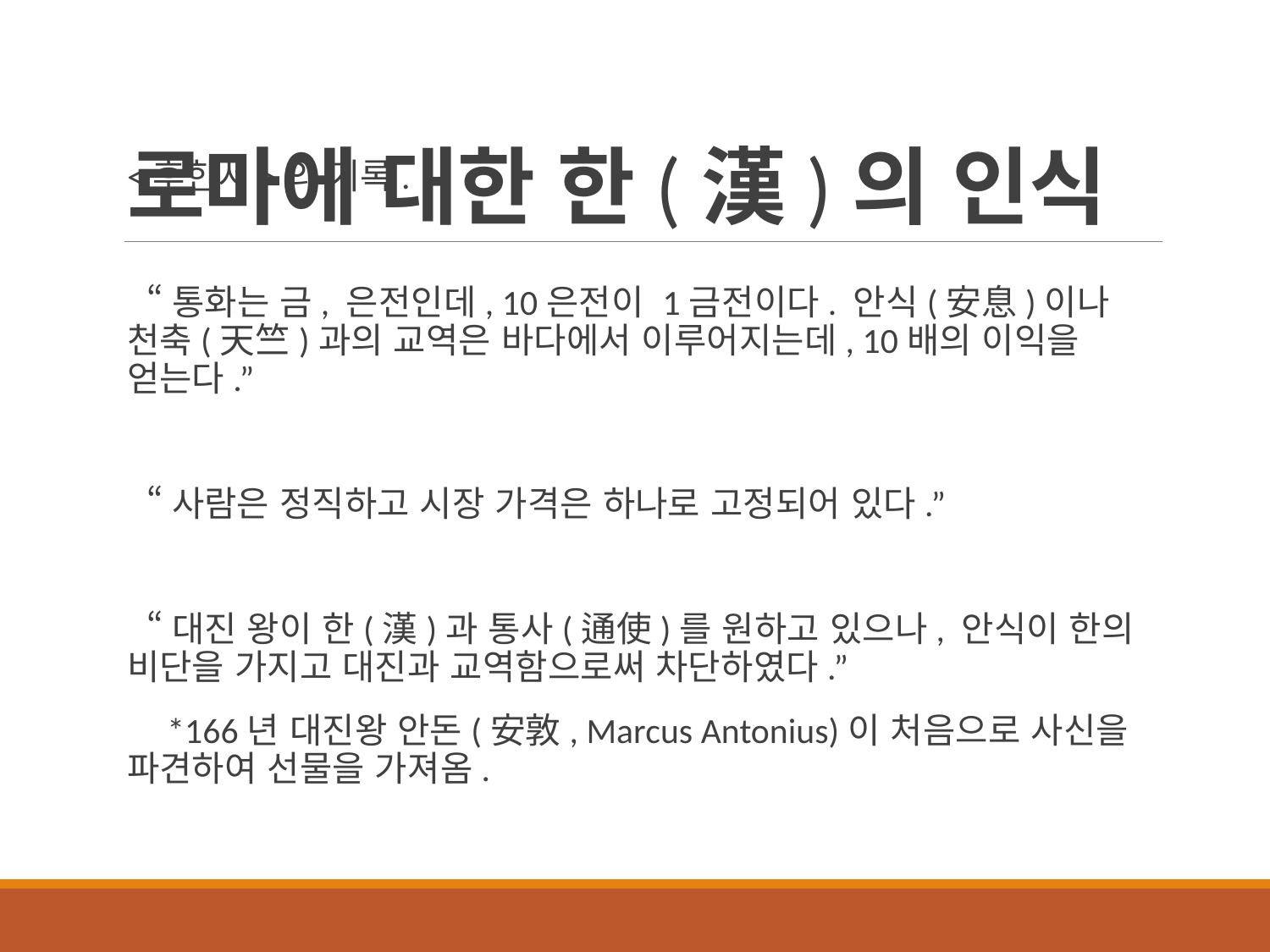

# 로마에 대한 한(漢)의 인식
<후한서>의 기록.

  “통화는 금, 은전인데, 10은전이 1금전이다. 안식(安息)이나 천축(天竺)과의 교역은 바다에서 이루어지는데, 10배의 이익을 얻는다.”

  “사람은 정직하고 시장 가격은 하나로 고정되어 있다.”

  “대진 왕이 한(漢)과 통사(通使)를 원하고 있으나, 안식이 한의 비단을 가지고 대진과 교역함으로써 차단하였다.”
     *166년 대진왕 안돈(安敦, Marcus Antonius)이 처음으로 사신을 파견하여 선물을 가져옴.